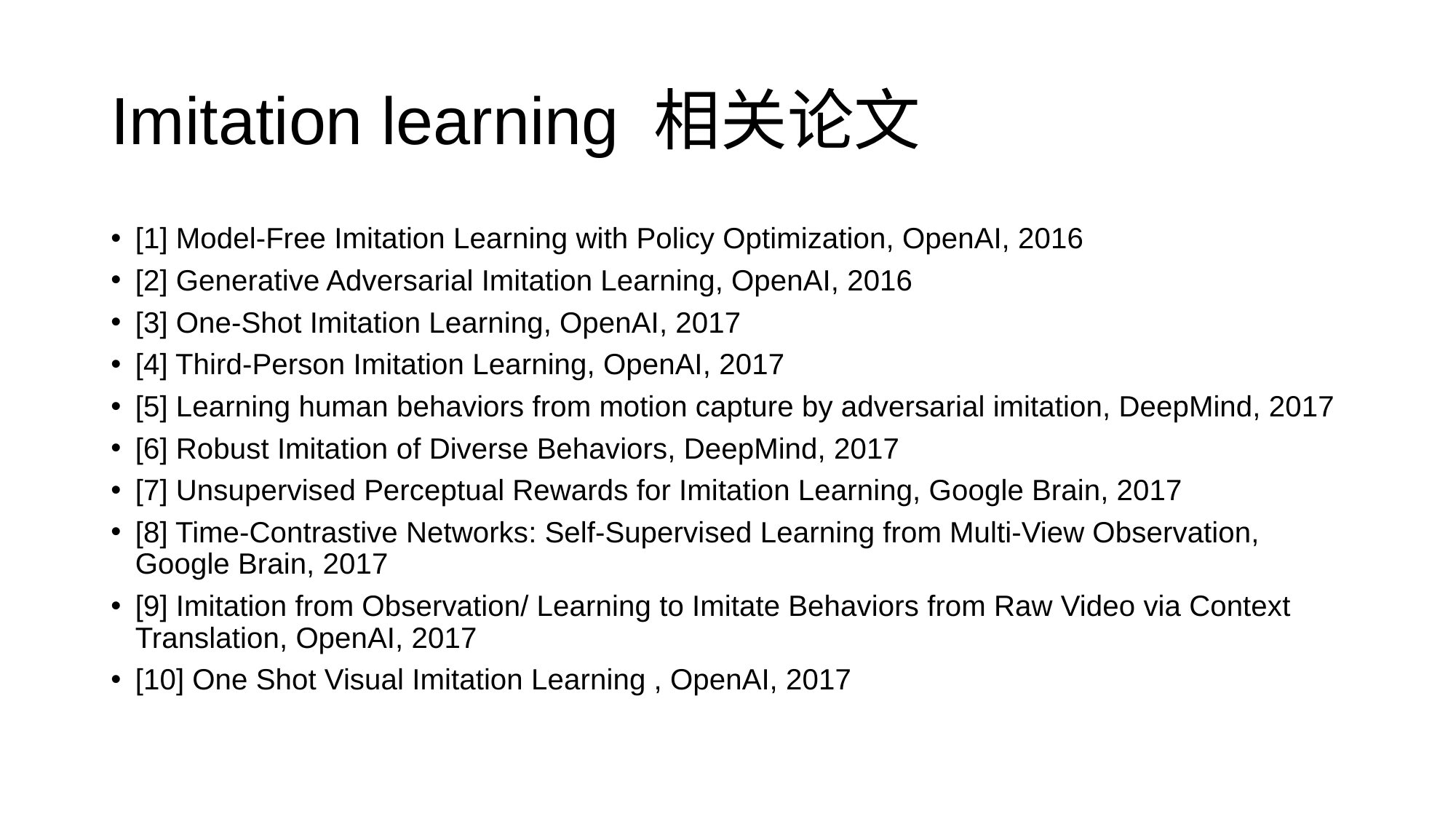

# Imitation learning 相关论文
[1] Model-Free Imitation Learning with Policy Optimization, OpenAI, 2016
[2] Generative Adversarial Imitation Learning, OpenAI, 2016
[3] One-Shot Imitation Learning, OpenAI, 2017
[4] Third-Person Imitation Learning, OpenAI, 2017
[5] Learning human behaviors from motion capture by adversarial imitation, DeepMind, 2017
[6] Robust Imitation of Diverse Behaviors, DeepMind, 2017
[7] Unsupervised Perceptual Rewards for Imitation Learning, Google Brain, 2017
[8] Time-Contrastive Networks: Self-Supervised Learning from Multi-View Observation, Google Brain, 2017
[9] Imitation from Observation/ Learning to Imitate Behaviors from Raw Video via Context Translation, OpenAI, 2017
[10] One Shot Visual Imitation Learning , OpenAI, 2017